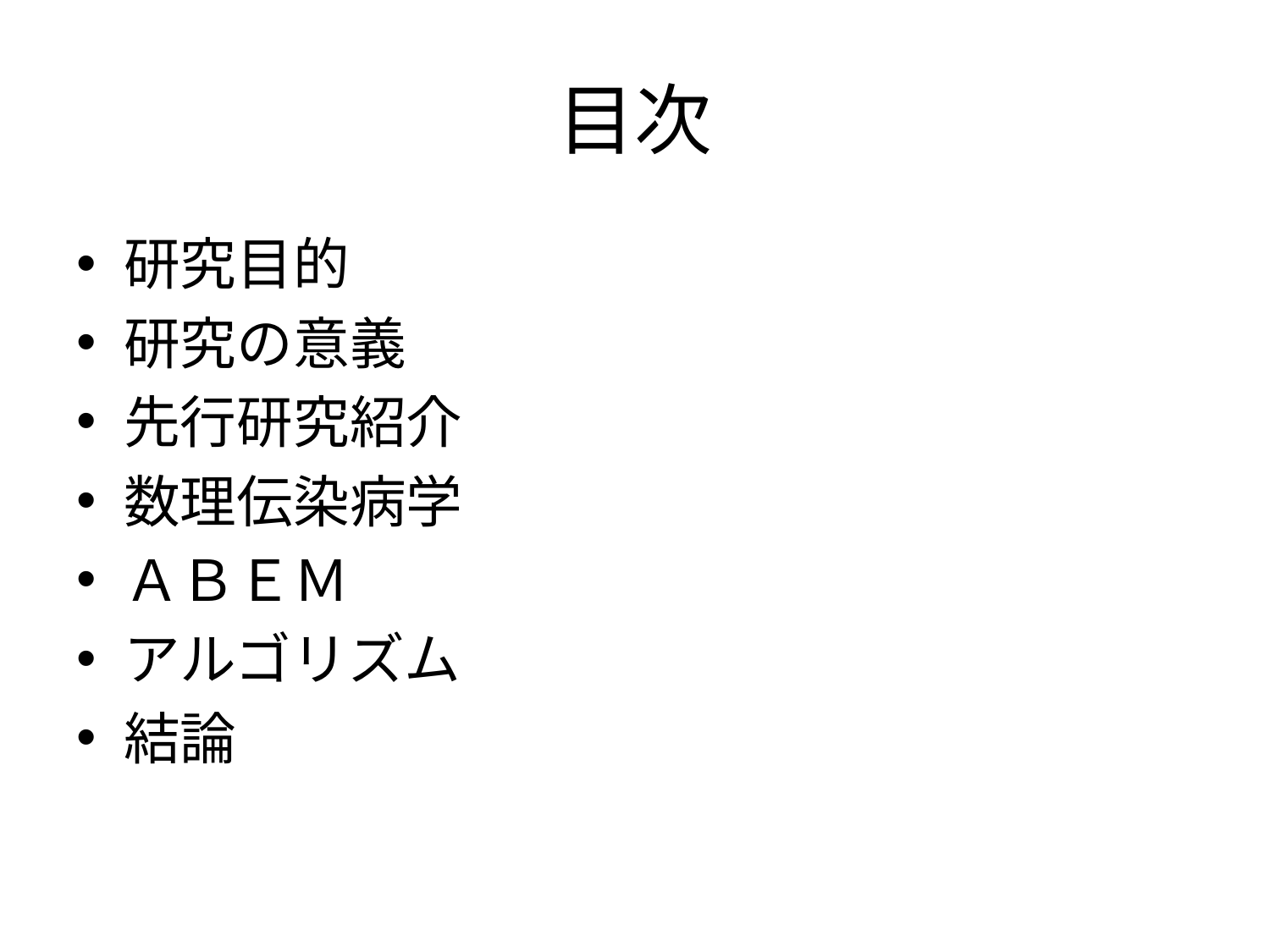

# 目次
研究目的
研究の意義
先行研究紹介
数理伝染病学
ＡＢＥＭ
アルゴリズム
結論